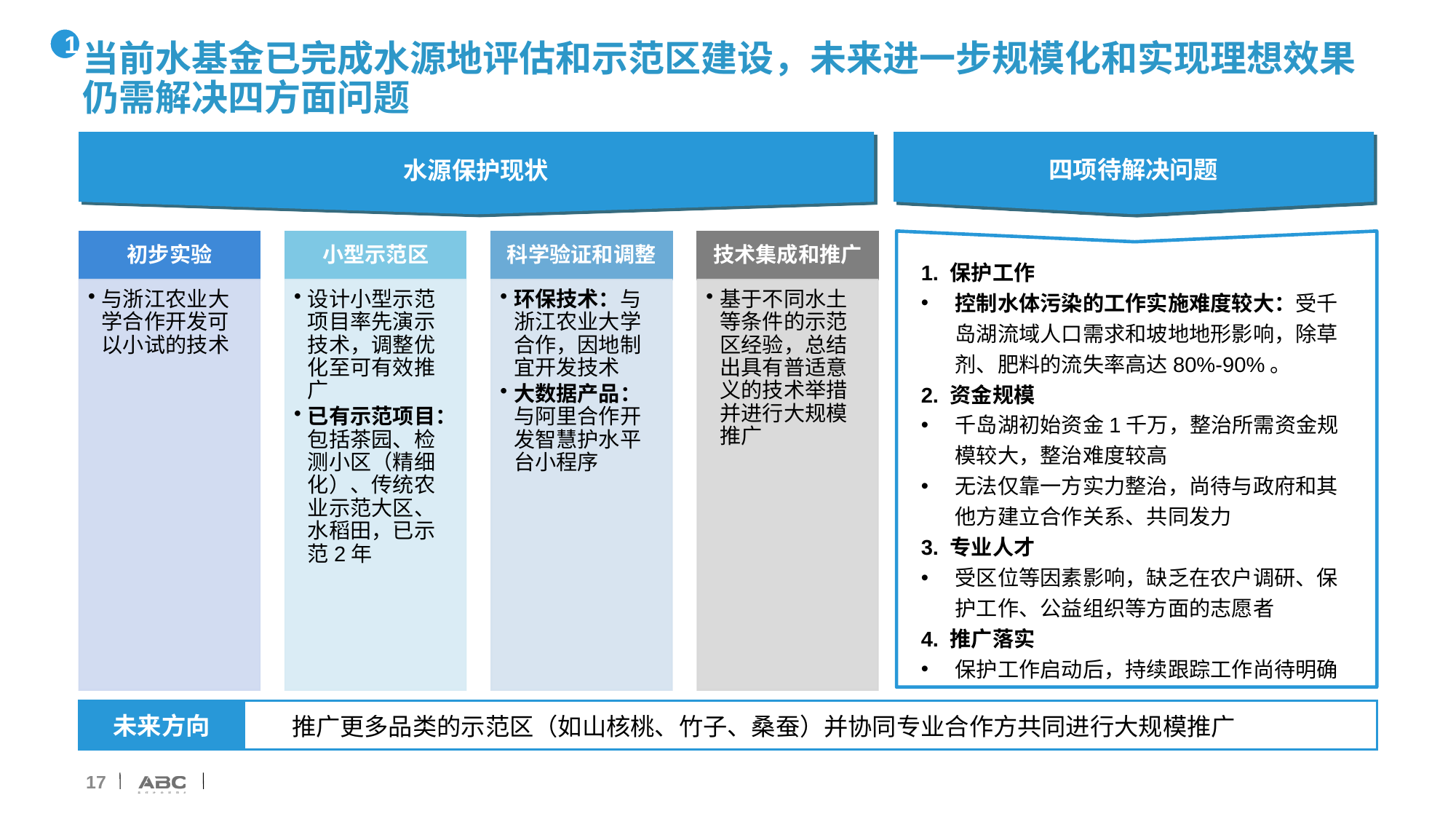

1
# 当前水基金已完成水源地评估和示范区建设，未来进一步规模化和实现理想效果仍需解决四方面问题
四项待解决问题
水源保护现状

1. 保护工作
控制水体污染的工作实施难度较大：受千岛湖流域人口需求和坡地地形影响，除草剂、肥料的流失率高达80%-90%。
2. 资金规模
千岛湖初始资金1千万，整治所需资金规模较大，整治难度较高
无法仅靠一方实力整治，尚待与政府和其他方建立合作关系、共同发力
3. 专业人才
受区位等因素影响，缺乏在农户调研、保护工作、公益组织等方面的志愿者
4. 推广落实
保护工作启动后，持续跟踪工作尚待明确
初步实验
与浙江农业大学合作开发可以小试的技术
小型示范区
设计小型示范项目率先演示技术，调整优化至可有效推广
已有示范项目：包括茶园、检测小区（精细化）、传统农业示范大区、水稻田，已示范2年

科学验证和调整
环保技术：与浙江农业大学合作，因地制宜开发技术
大数据产品：与阿里合作开发智慧护水平台小程序
技术集成和推广
基于不同水土等条件的示范区经验，总结出具有普适意义的技术举措并进行大规模推广
未来方向

推广更多品类的示范区（如山核桃、竹子、桑蚕）并协同专业合作方共同进行大规模推广

17